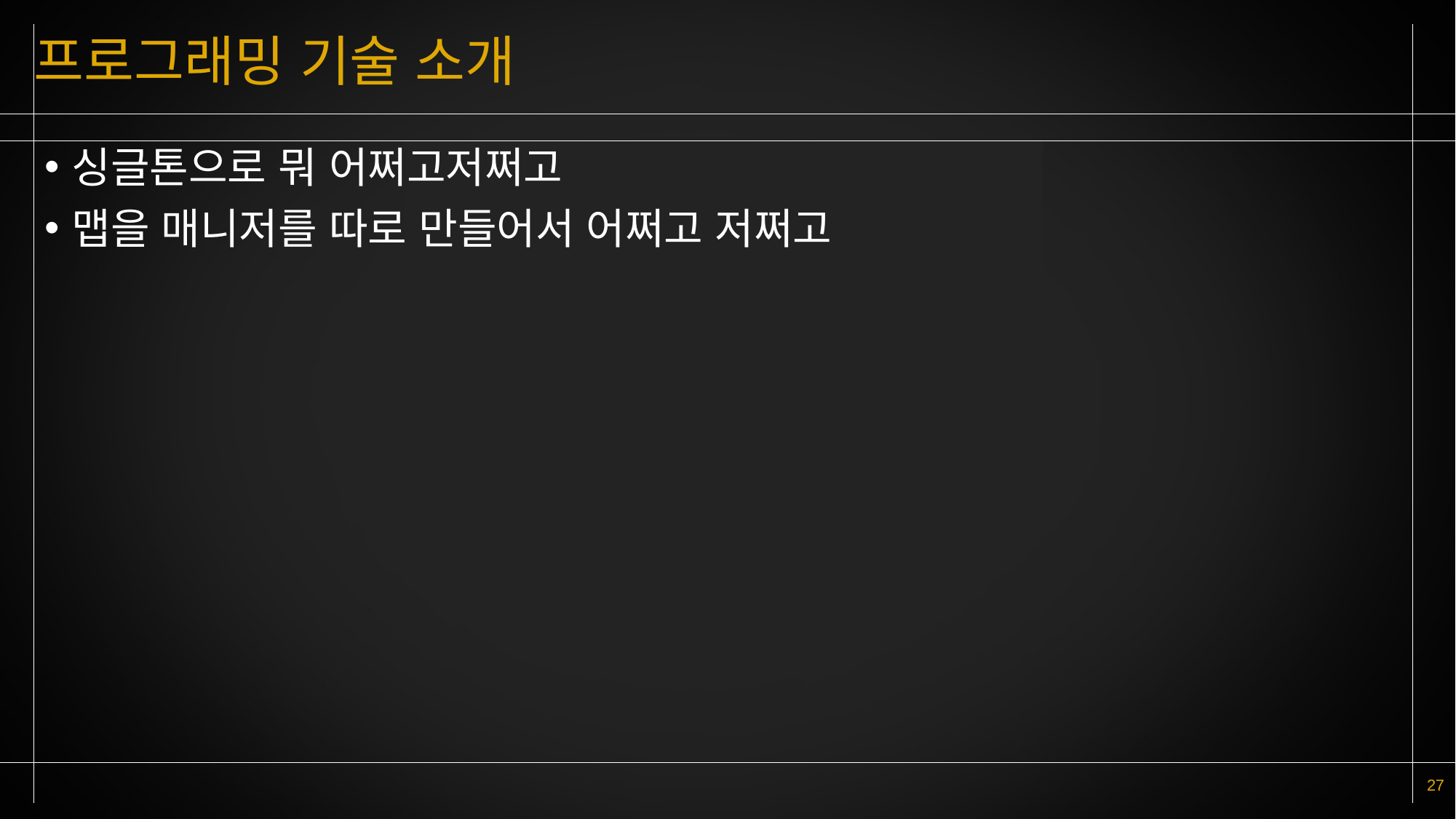

# 프로그래밍 기술 소개
싱글톤으로 뭐 어쩌고저쩌고
맵을 매니저를 따로 만들어서 어쩌고 저쩌고
27